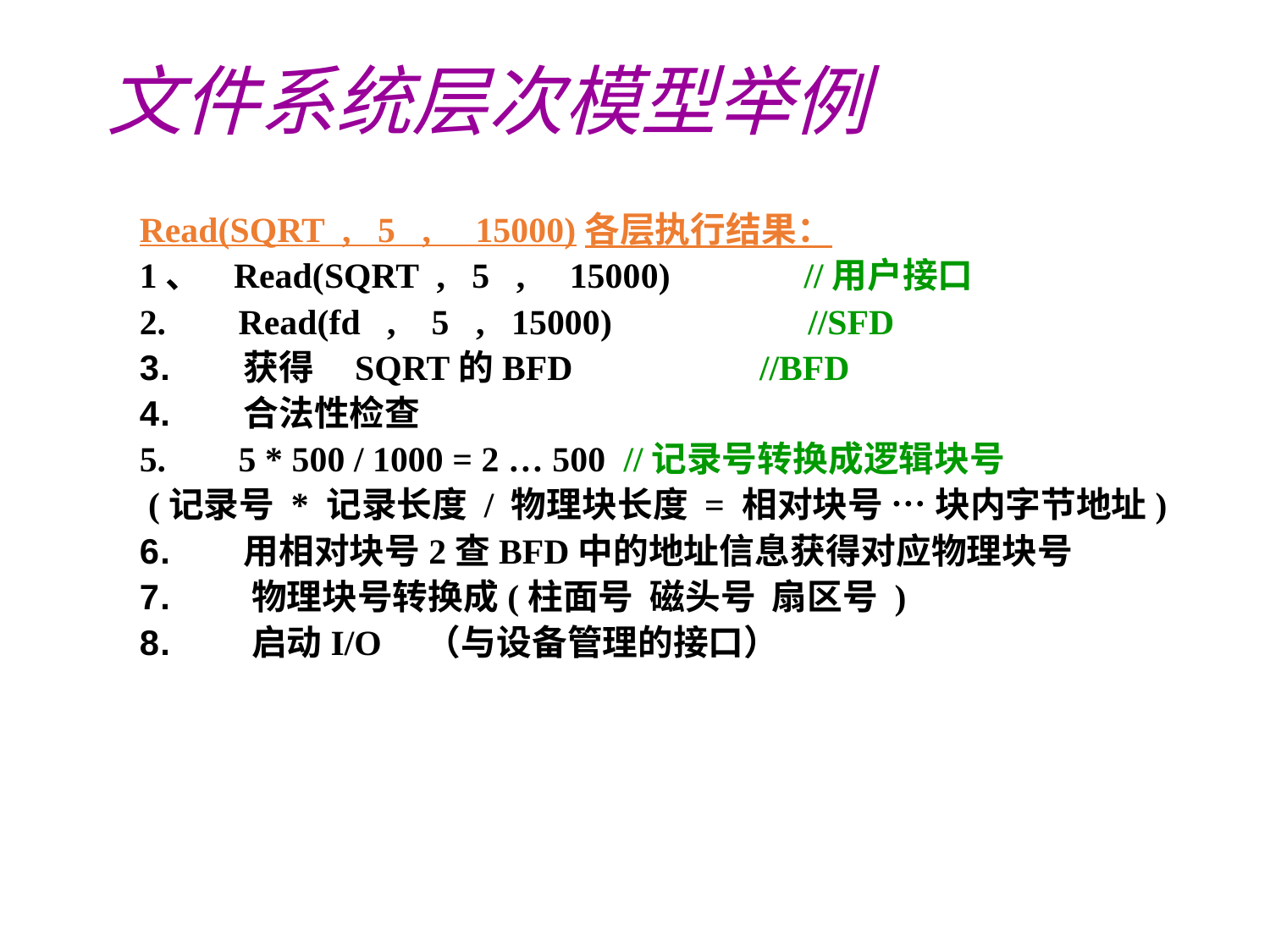

文件系统层次模型举例
Read(SQRT  ,   5   ,     15000)各层执行结果：
1、   Read(SQRT  ,   5   ,     15000)               //用户接口
    Read(fd   ,    5   ,   15000)                      //SFD
    获得    SQRT的BFD                     //BFD
    合法性检查
    5 * 500 / 1000 = 2 … 500  //记录号转换成逻辑块号
 (记录号 * 记录长度 / 物理块长度 = 相对块号 … 块内字节地址)
    用相对块号2查BFD中的地址信息获得对应物理块号
     物理块号转换成(柱面号  磁头号  扇区号 )
     启动I/O    （与设备管理的接口）